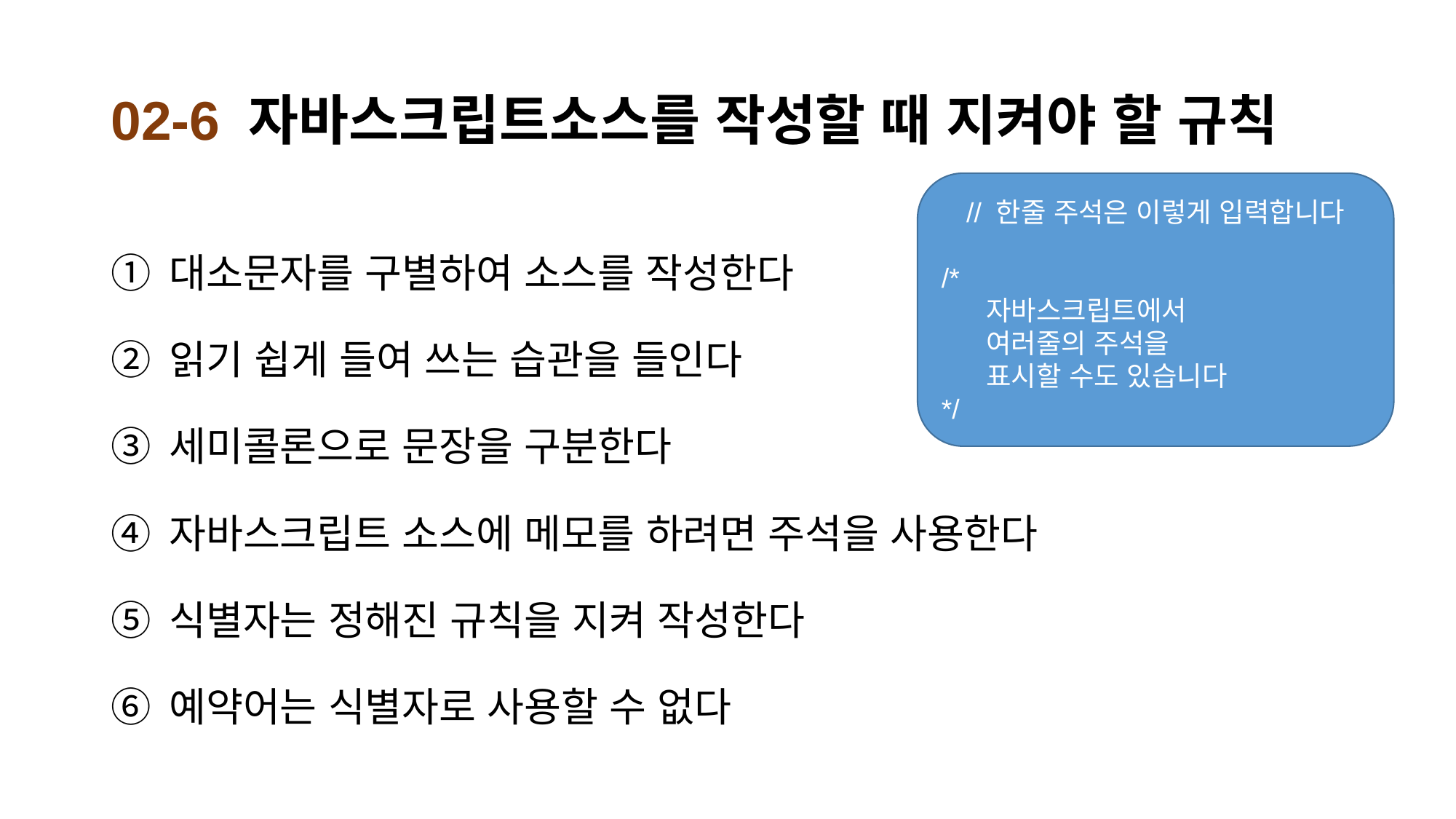

# 02-6 자바스크립트소스를 작성할 때 지켜야 할 규칙
// 한줄 주석은 이렇게 입력합니다

/*
     자바스크립트에서
     여러줄의 주석을
     표시할 수도 있습니다
*/
대소문자를 구별하여 소스를 작성한다
읽기 쉽게 들여 쓰는 습관을 들인다
세미콜론으로 문장을 구분한다
자바스크립트 소스에 메모를 하려면 주석을 사용한다
식별자는 정해진 규칙을 지켜 작성한다
예약어는 식별자로 사용할 수 없다